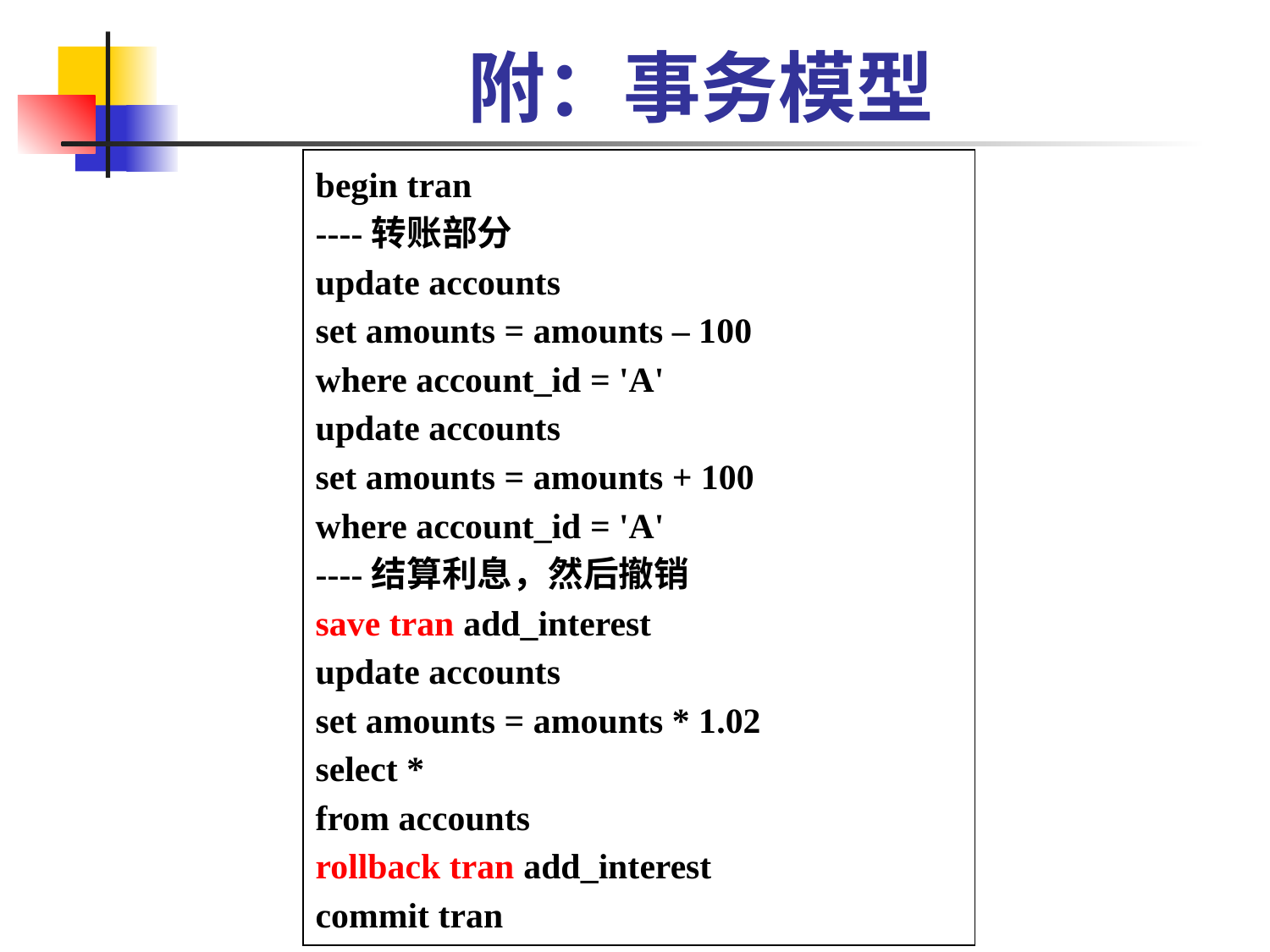

# 附：事务模型
begin tran
----转账部分
update accounts
set amounts = amounts – 100
where account_id = 'A'
update accounts
set amounts = amounts + 100
where account_id = 'A'
----结算利息，然后撤销
save tran add_interest
update accounts
set amounts = amounts * 1.02
select *
from accounts
rollback tran add_interest
commit tran